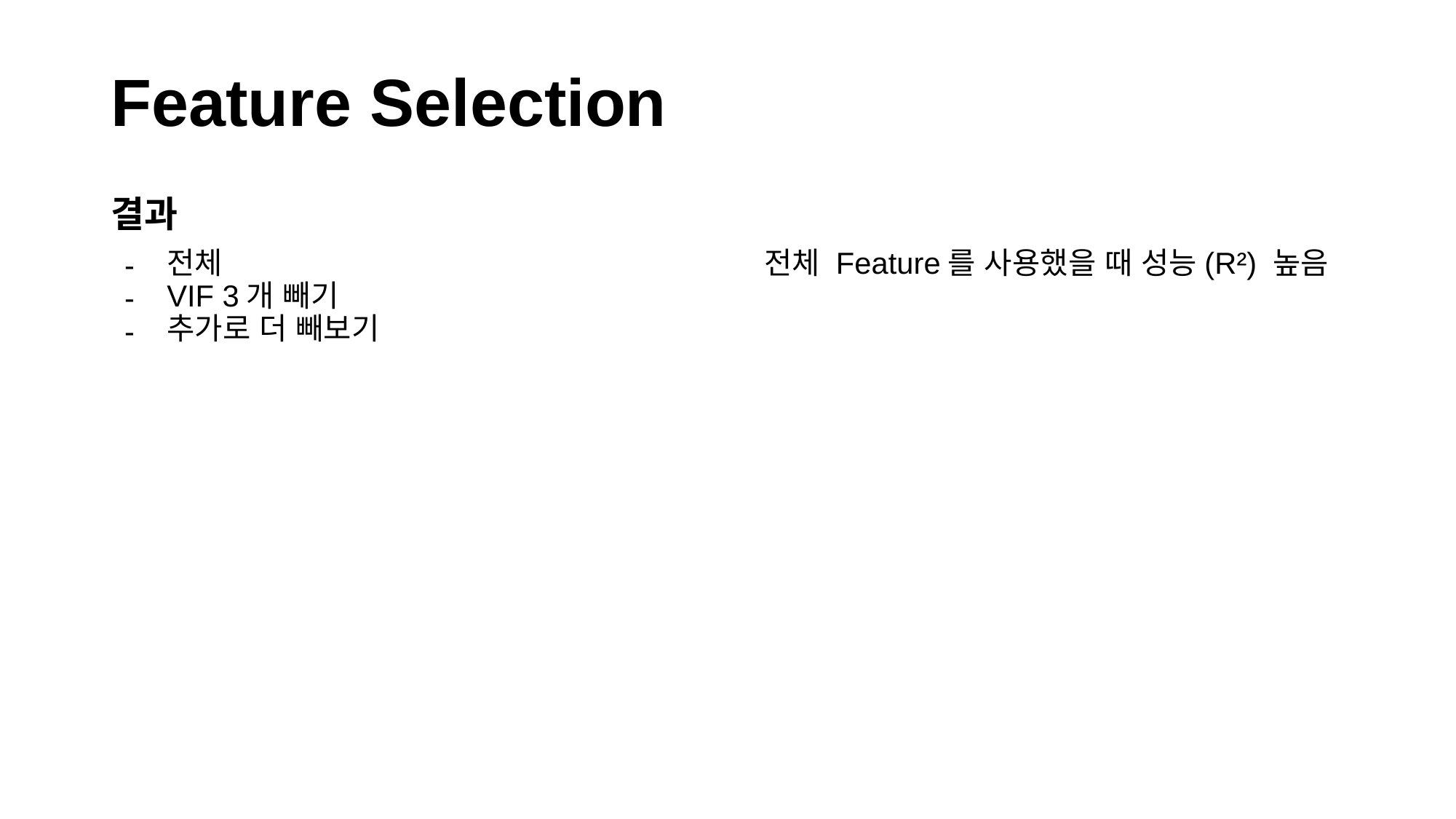

# Feature Selection
결과
전체
VIF 3개 빼기
추가로 더 빼보기

전체 Feature를 사용했을 때 성능(R²) 높음